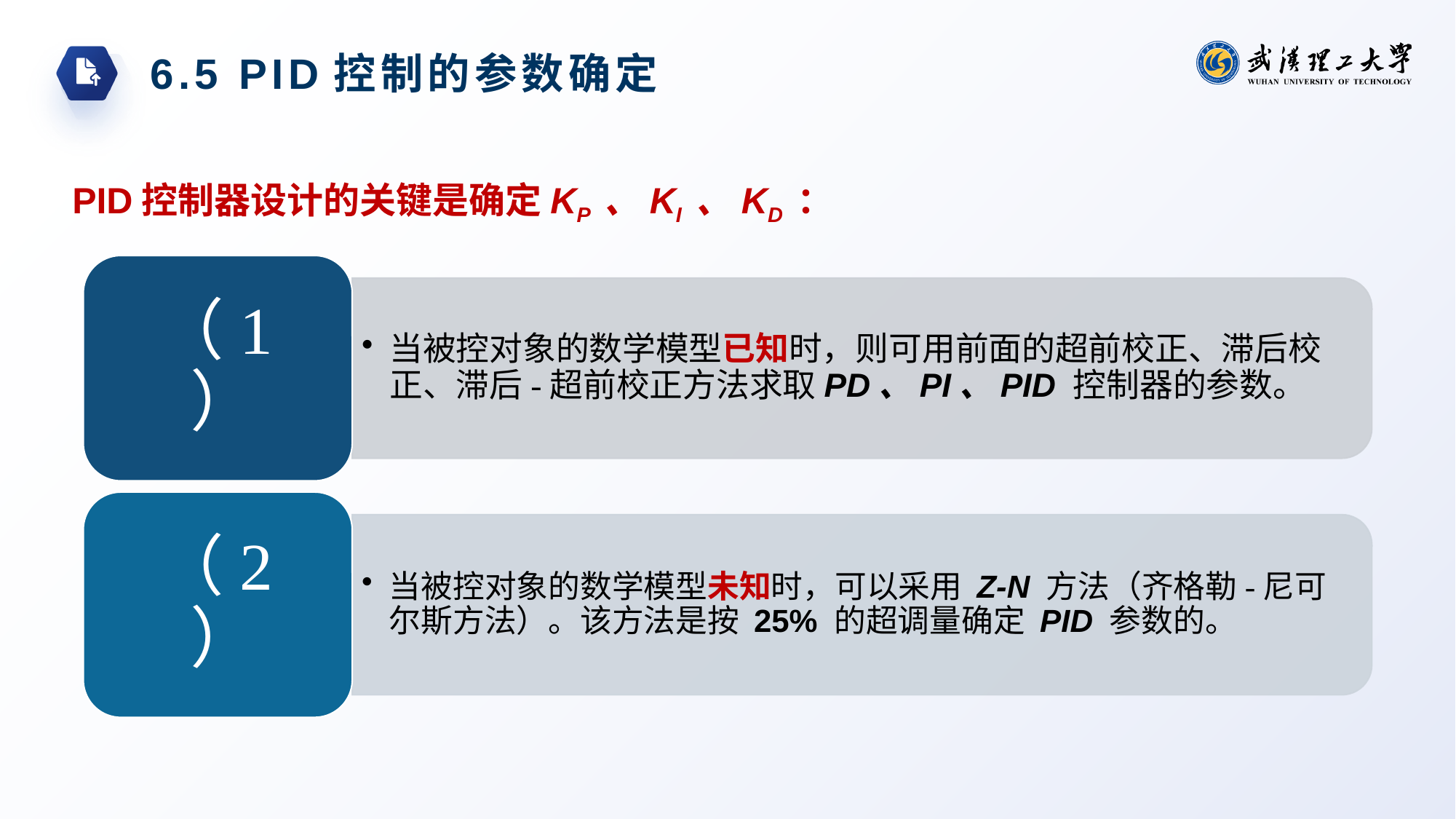

6.5 PID控制的参数确定
PID控制器设计的关键是确定KP 、KI 、KD ：
当被控对象的数学模型已知时，则可用前面的超前校正、滞后校正、滞后-超前校正方法求取PD、PI、PID 控制器的参数。
（1）
当被控对象的数学模型未知时，可以采用 Z-N 方法（齐格勒-尼可尔斯方法）。该方法是按 25% 的超调量确定 PID 参数的。
（2）